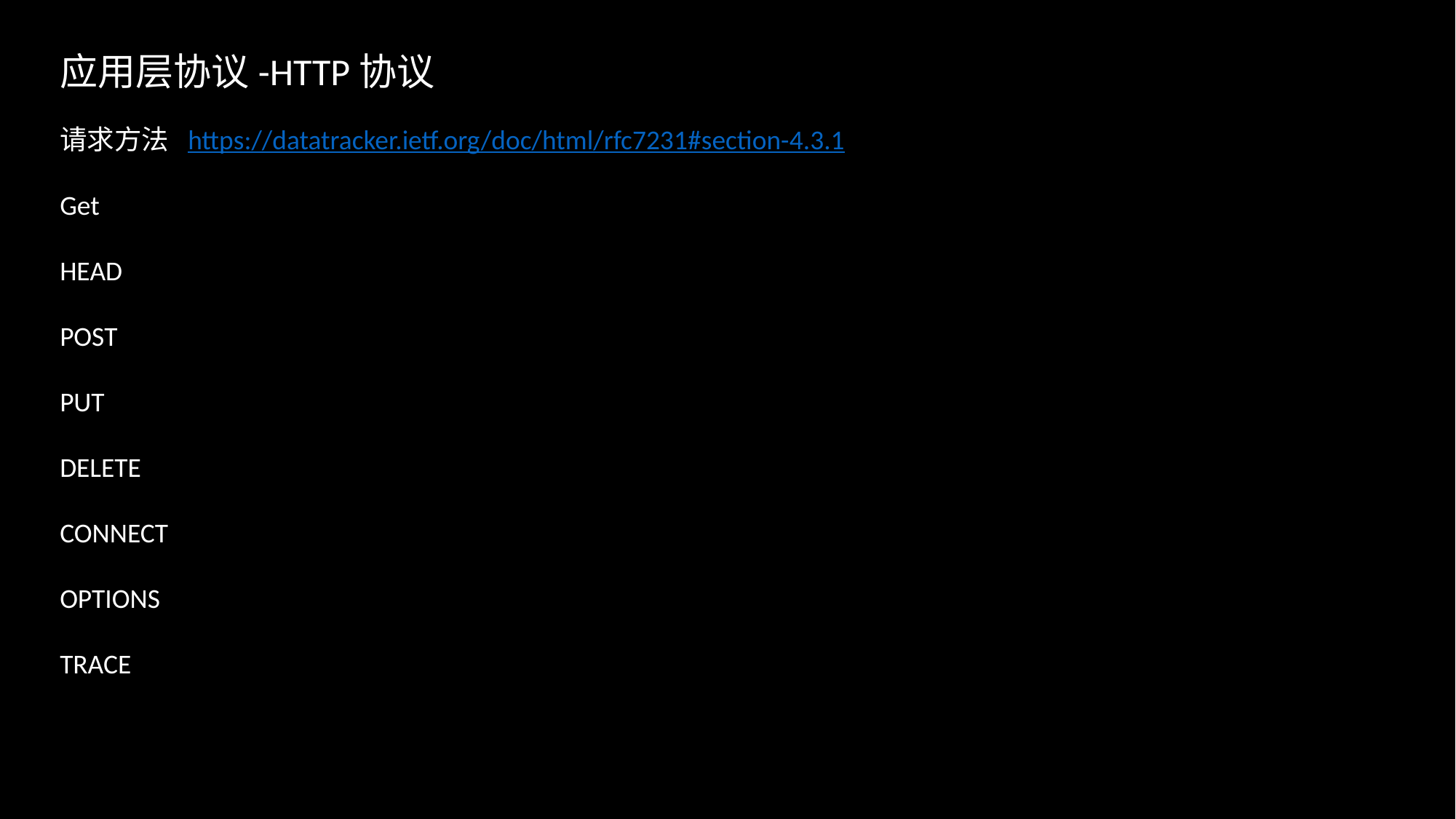

应用层协议-HTTP协议
请求方法  https://datatracker.ietf.org/doc/html/rfc7231#section-4.3.1

Get

HEAD

POST

PUT

DELETE

CONNECT

OPTIONS

TRACE